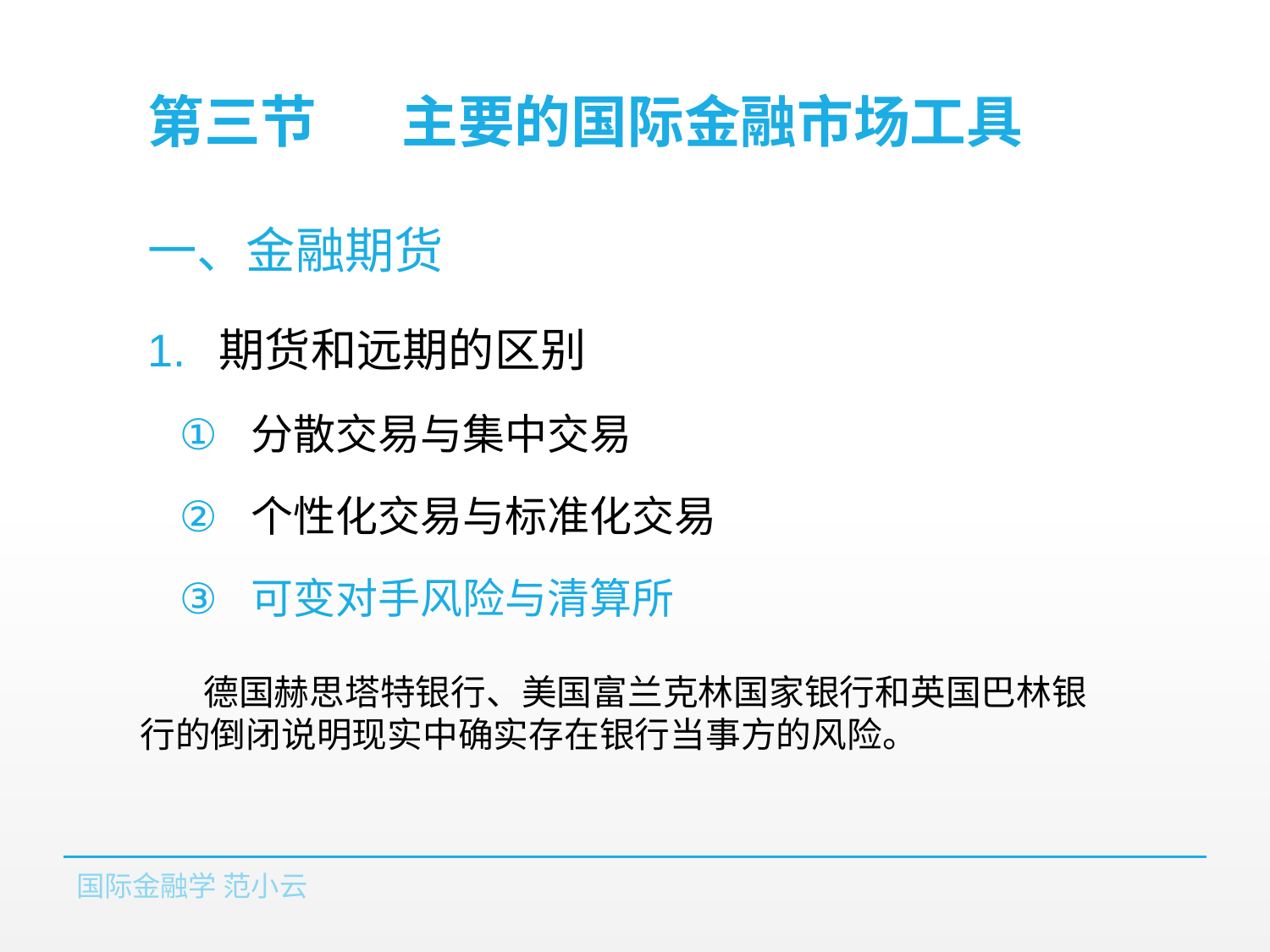

# 第三节	主要的国际金融市场工具
一、金融期货
期货和远期的区别
分散交易与集中交易
个性化交易与标准化交易
可变对手风险与清算所

德国赫思塔特银行、美国富兰克林国家银行和英国巴林银行的倒闭说明现实中确实存在银行当事方的风险。
国际金融学 范小云